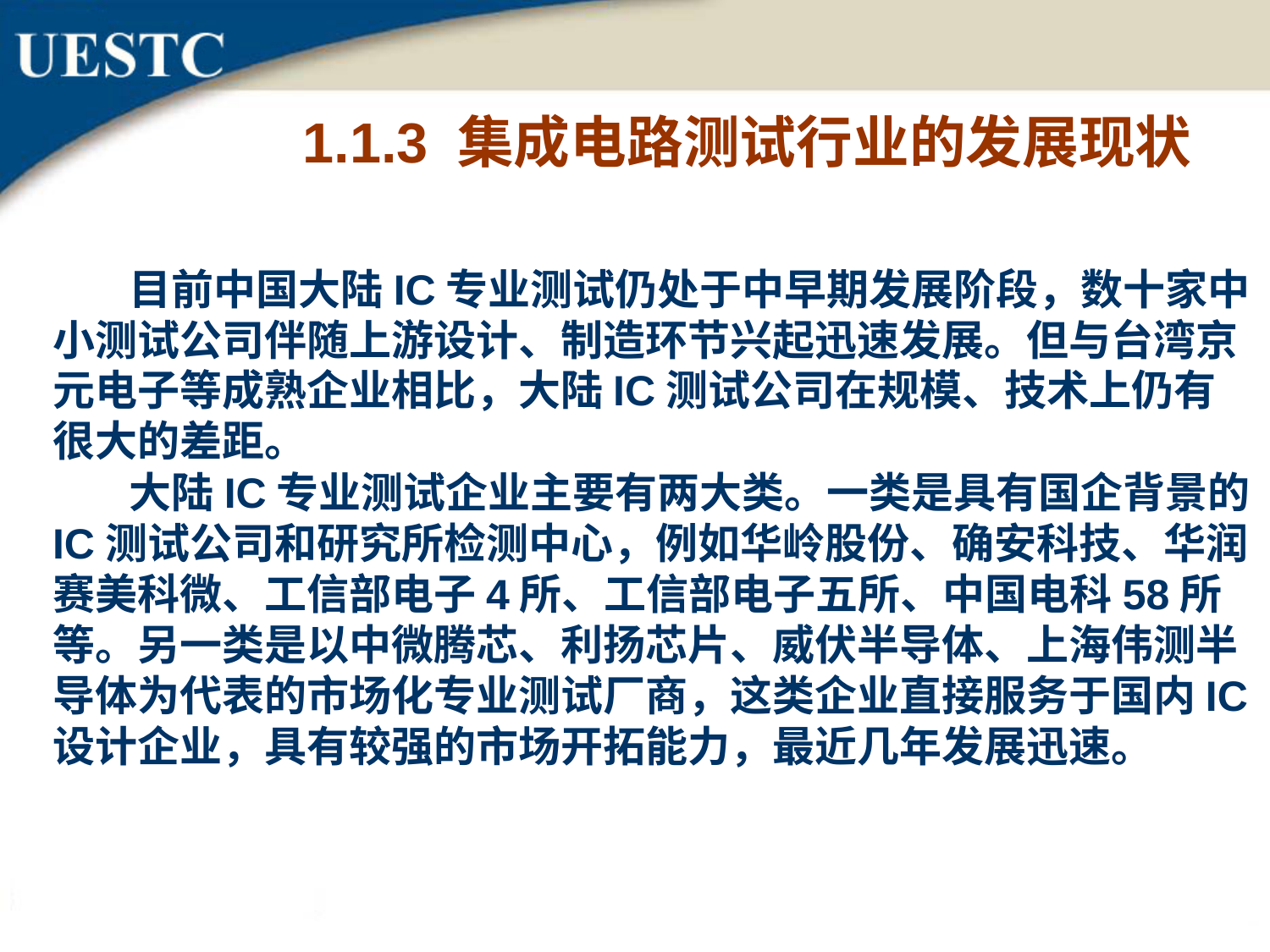

1.1.3 集成电路测试行业的发展现状
       目前中国大陆IC专业测试仍处于中早期发展阶段，数十家中小测试公司伴随上游设计、制造环节兴起迅速发展。但与台湾京元电子等成熟企业相比，大陆IC测试公司在规模、技术上仍有很大的差距。
       大陆IC专业测试企业主要有两大类。一类是具有国企背景的IC测试公司和研究所检测中心，例如华岭股份、确安科技、华润赛美科微、工信部电子4所、工信部电子五所、中国电科58所等。另一类是以中微腾芯、利扬芯片、威伏半导体、上海伟测半导体为代表的市场化专业测试厂商，这类企业直接服务于国内IC设计企业，具有较强的市场开拓能力，最近几年发展迅速。